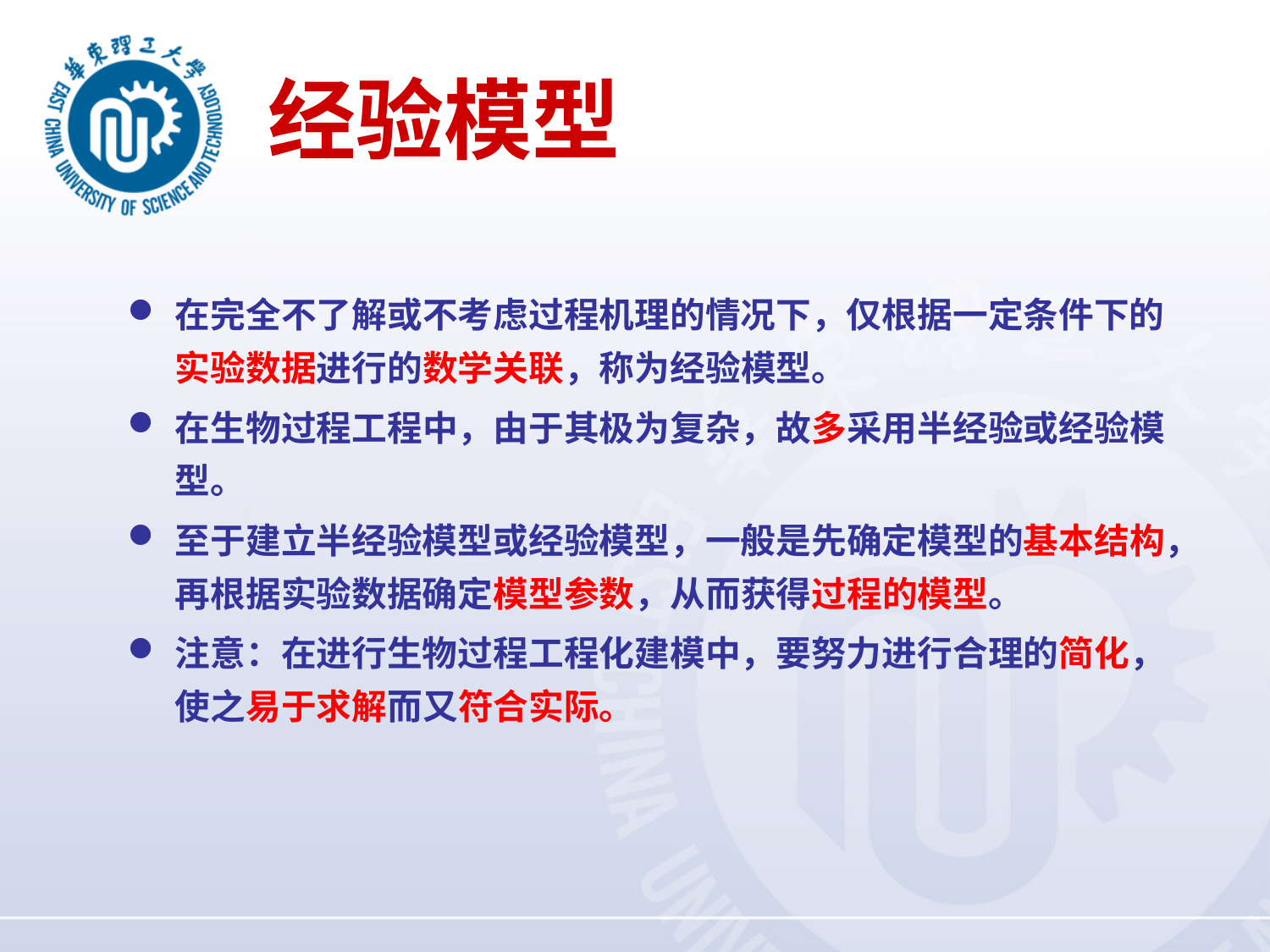

# 经验模型
在完全不了解或不考虑过程机理的情况下，仅根据一定条件下的实验数据进行的数学关联，称为经验模型。
在生物过程工程中，由于其极为复杂，故多采用半经验或经验模型。
至于建立半经验模型或经验模型，一般是先确定模型的基本结构，再根据实验数据确定模型参数，从而获得过程的模型。
注意：在进行生物过程工程化建模中，要努力进行合理的简化，使之易于求解而又符合实际。